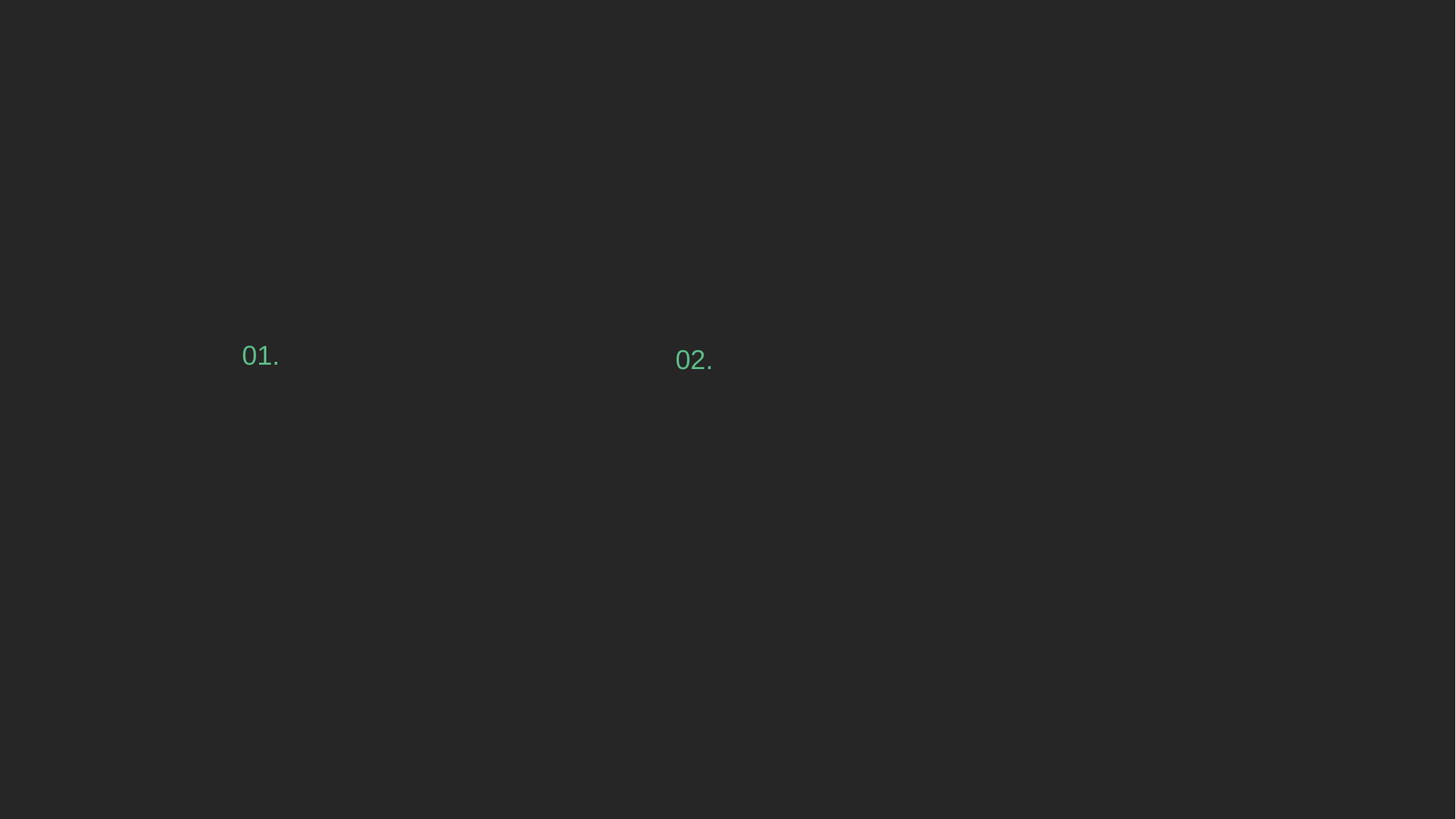

글씨체

글씨체
글씨체
글씨체
CONTENTS
COMPANY
01.
02.
현재 모델링 상황
변경사항
Page 02